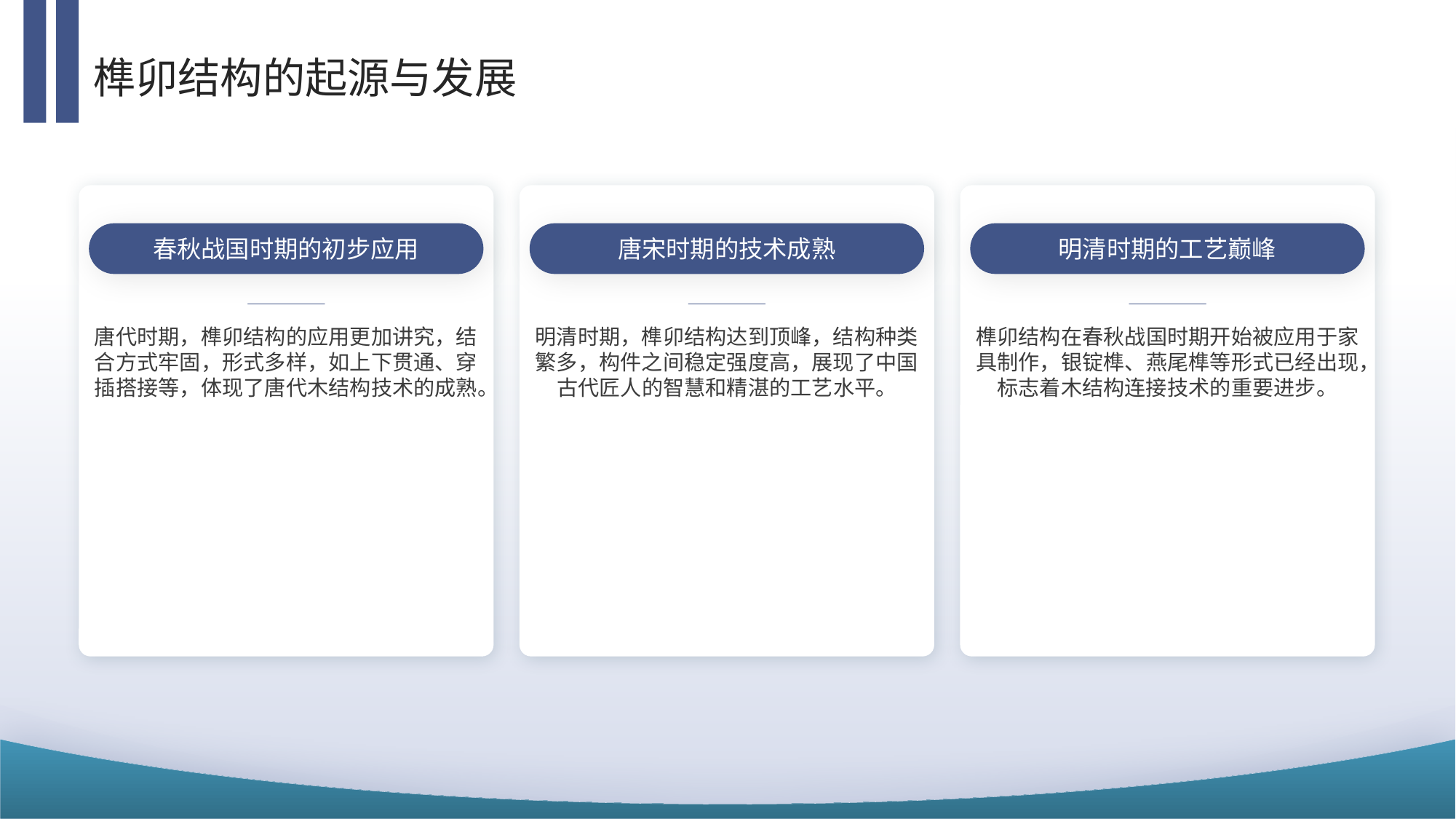

榫卯结构的起源与发展

春秋战国时期的初步应用
唐宋时期的技术成熟
明清时期的工艺巅峰

唐代时期，榫卯结构的应用更加讲究，结合方式牢固，形式多样，如上下贯通、穿插搭接等，体现了唐代木结构技术的成熟。
明清时期，榫卯结构达到顶峰，结构种类繁多，构件之间稳定强度高，展现了中国古代匠人的智慧和精湛的工艺水平。
榫卯结构在春秋战国时期开始被应用于家具制作，银锭榫、燕尾榫等形式已经出现，标志着木结构连接技术的重要进步。